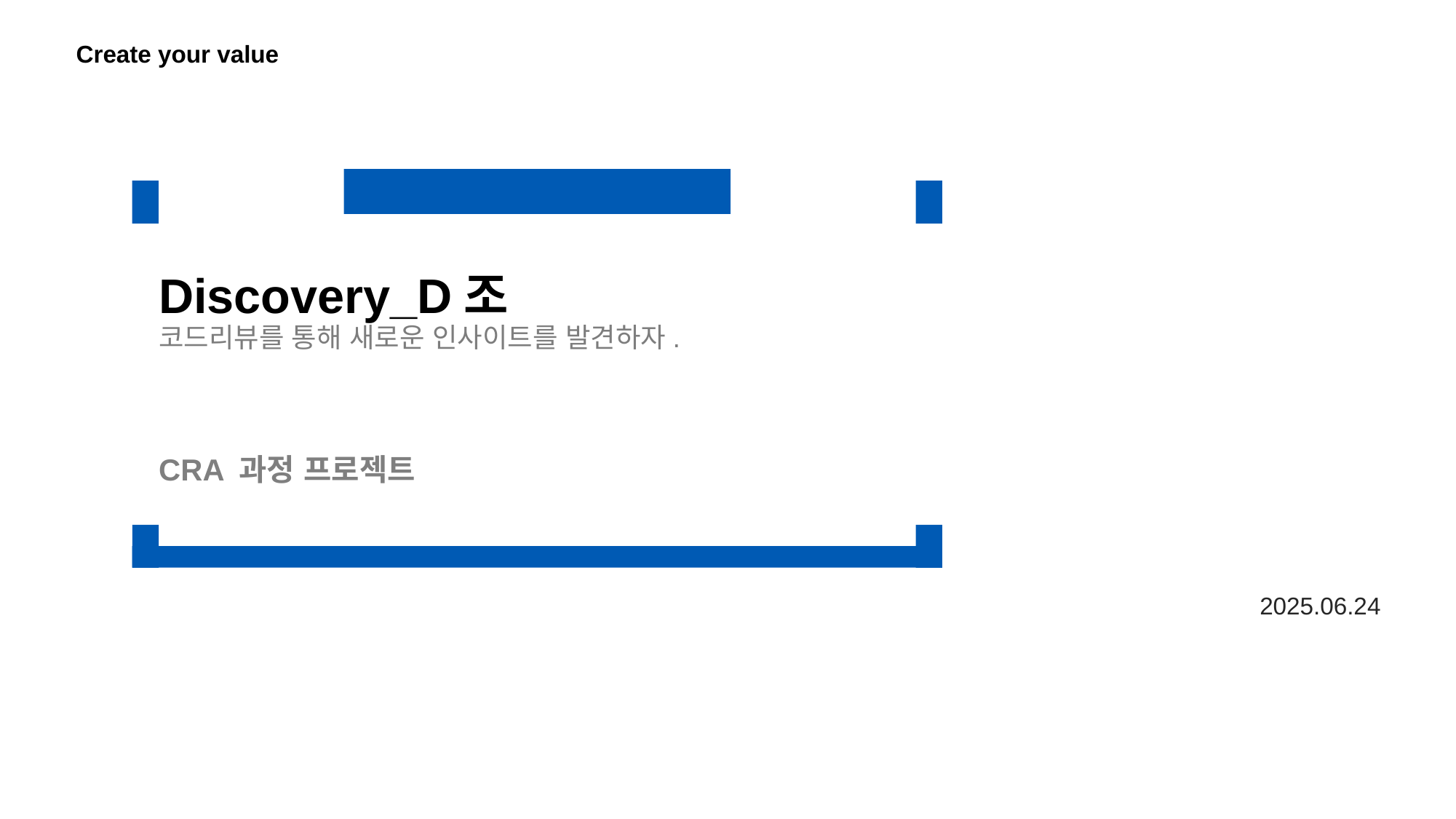

Discovery_D조
코드리뷰를 통해 새로운 인사이트를 발견하자.
CRA 과정 프로젝트
2025.06.24